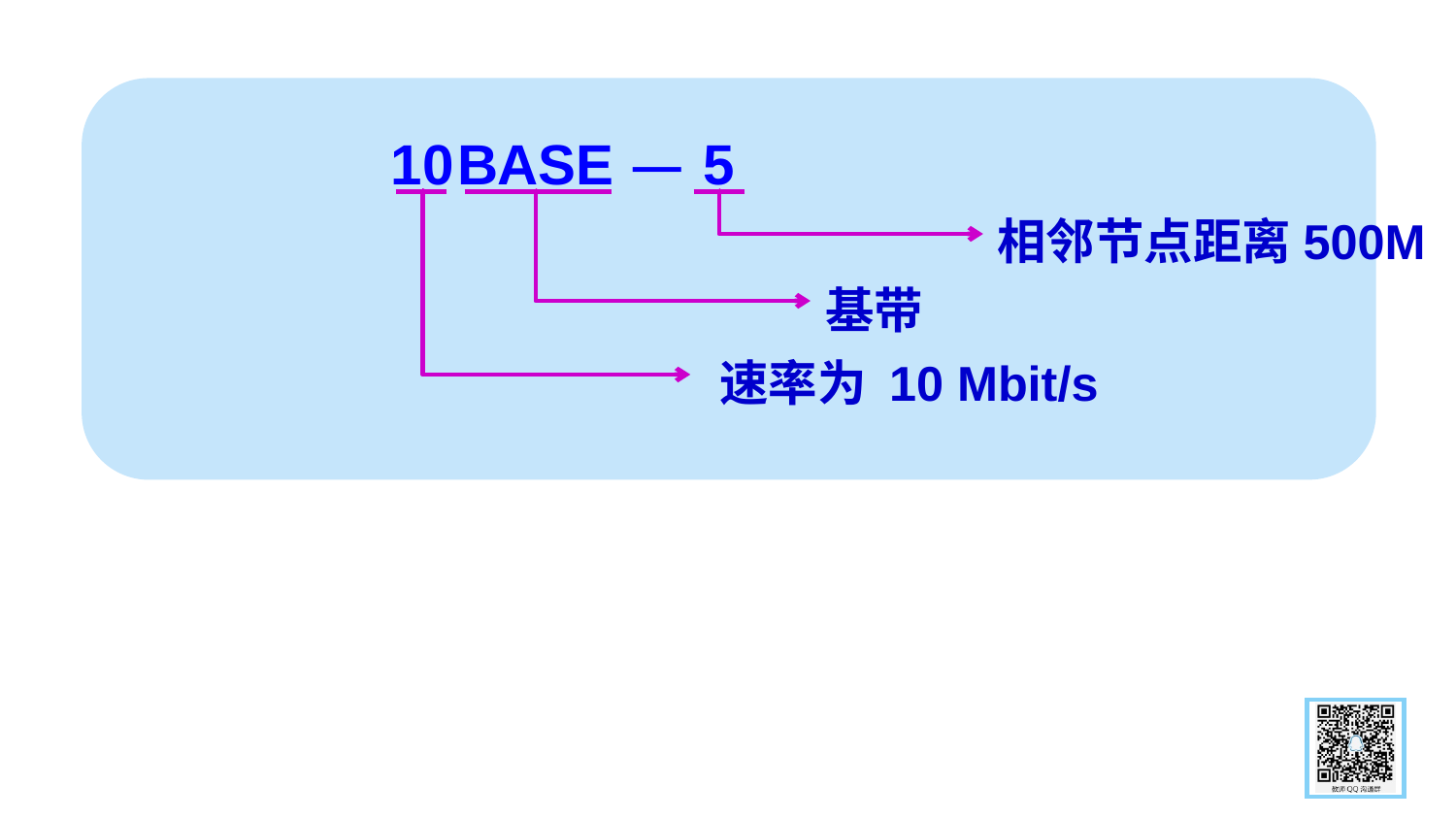

10
BASE
5
—
速率为 10 Mbit/s
相邻节点距离500M
基带